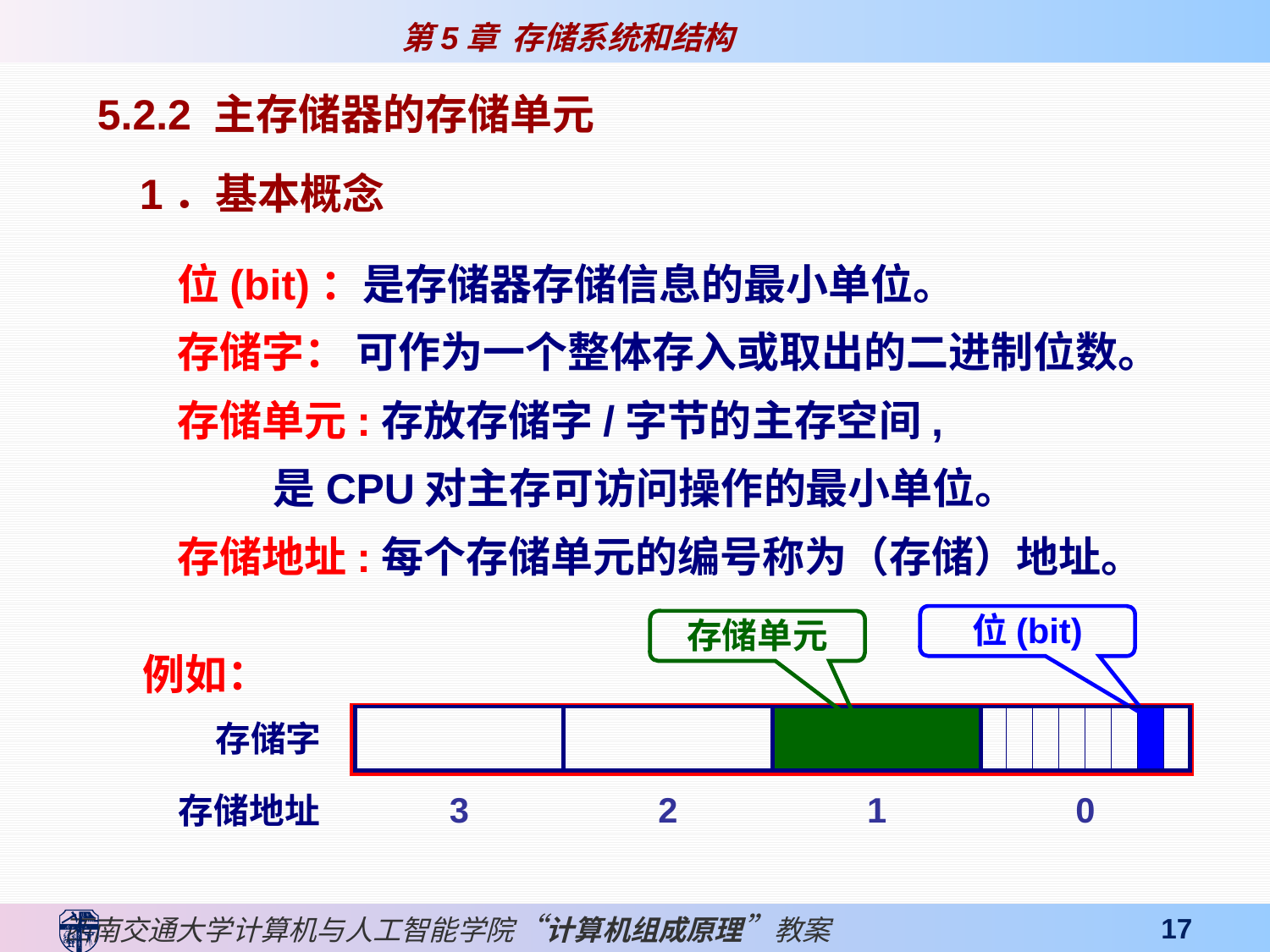

5.2.2 主存储器的存储单元
1．基本概念
位(bit)：是存储器存储信息的最小单位。
存储字： 可作为一个整体存入或取出的二进制位数。
存储单元:存放存储字/字节的主存空间,
         是CPU对主存可访问操作的最小单位。
存储地址:每个存储单元的编号称为（存储）地址。
位(bit)

存储单元

例如：
存储字

存储地址
3
2
1
0